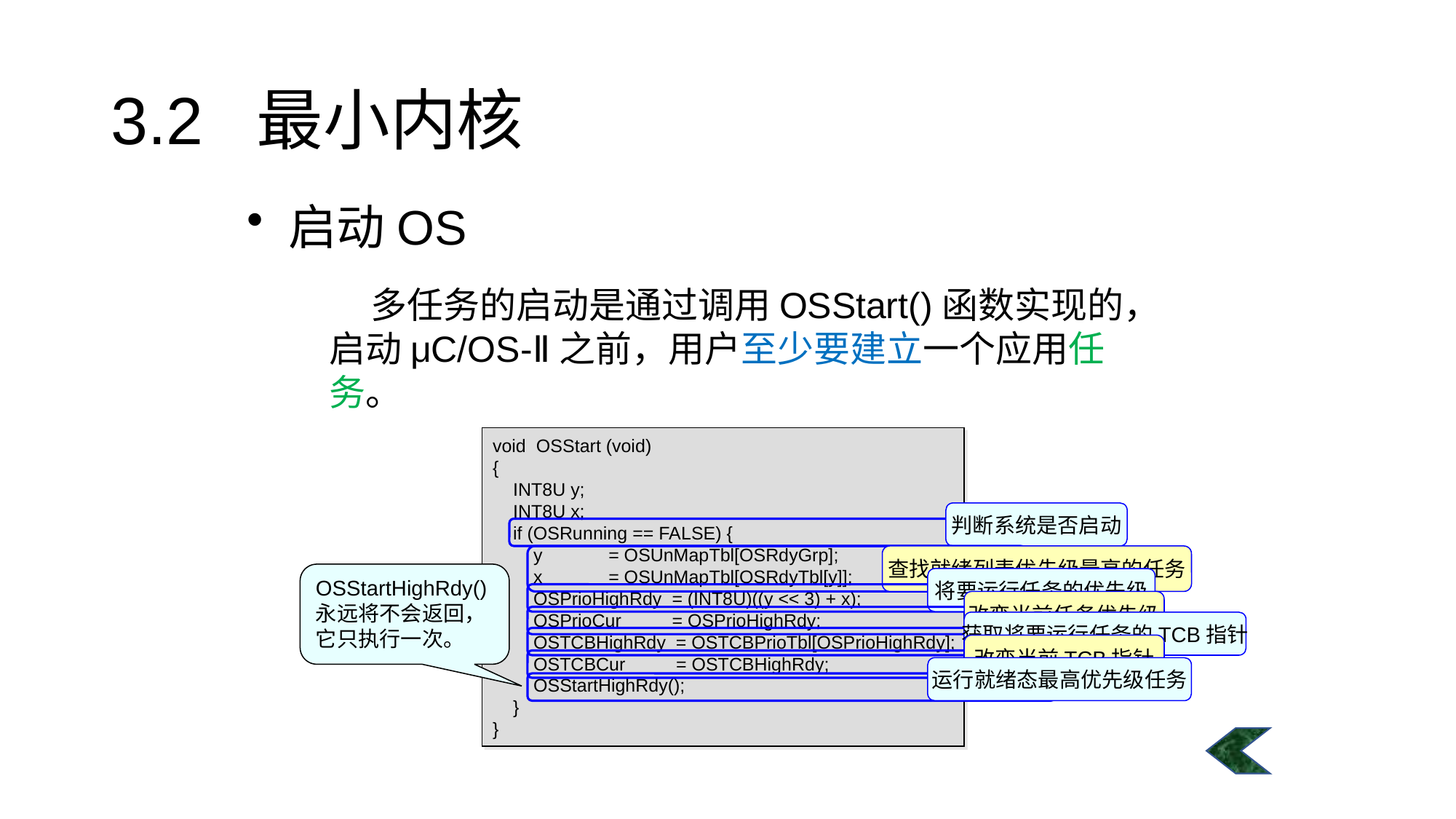

# 3.2  最小内核
启动OS
    多任务的启动是通过调用OSStart()函数实现的，启动μC/OS-Ⅱ之前，用户至少要建立一个应用任务。
void  OSStart (void)
{
    INT8U y;
    INT8U x;
    if (OSRunning == FALSE) {
        y             = OSUnMapTbl[OSRdyGrp];
        x             = OSUnMapTbl[OSRdyTbl[y]];
        OSPrioHighRdy  = (INT8U)((y << 3) + x);
        OSPrioCur          = OSPrioHighRdy;
        OSTCBHighRdy  = OSTCBPrioTbl[OSPrioHighRdy];
        OSTCBCur          = OSTCBHighRdy;
        OSStartHighRdy();
    }
}
判断系统是否启动

查找就绪列表优先级最高的任务
OSStartHighRdy()永远将不会返回，它只执行一次。
将要运行任务的优先级

改变当前任务优先级

获取将要运行任务的TCB指针

改变当前TCB指针

运行就绪态最高优先级任务